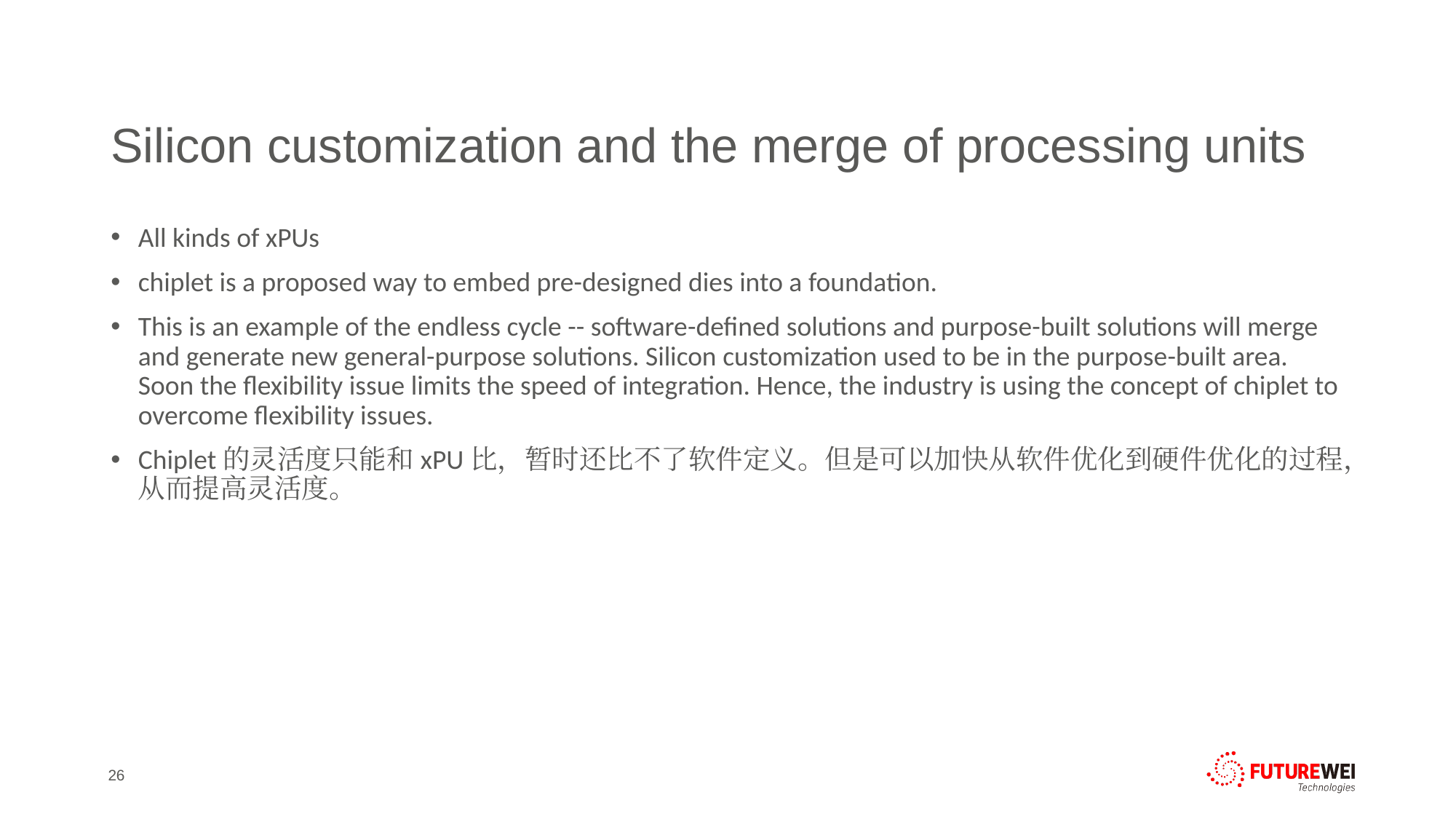

# Silicon customization and the merge of processing units
All kinds of xPUs
chiplet is a proposed way to embed pre-designed dies into a foundation.
This is an example of the endless cycle -- software-defined solutions and purpose-built solutions will merge and generate new general-purpose solutions. Silicon customization used to be in the purpose-built area. Soon the flexibility issue limits the speed of integration. Hence, the industry is using the concept of chiplet to overcome flexibility issues.
Chiplet的灵活度只能和xPU比，暂时还比不了软件定义。但是可以加快从软件优化到硬件优化的过程，从而提高灵活度。
26